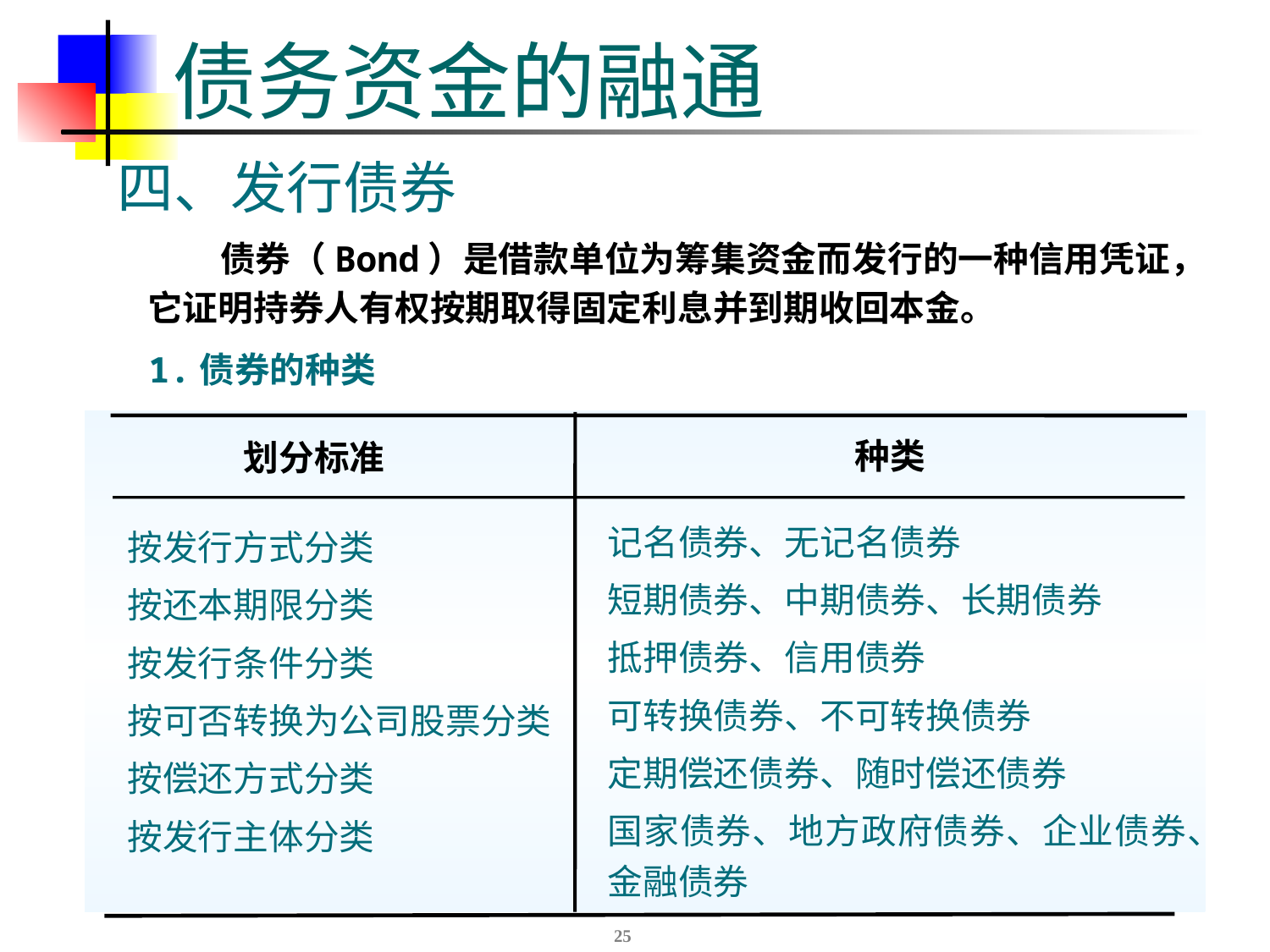

# 债务资金的融通
四、发行债券
        债券（Bond）是借款单位为筹集资金而发行的一种信用凭证，它证明持券人有权按期取得固定利息并到期收回本金。
 1.债券的种类

记名债券、无记名债券
短期债券、中期债券、长期债券
抵押债券、信用债券
可转换债券、不可转换债券
定期偿还债券、随时偿还债券
国家债券、地方政府债券、企业债券、金融债券
按发行方式分类
按还本期限分类
按发行条件分类
按可否转换为公司股票分类
按偿还方式分类
按发行主体分类

种类
划分标准

25